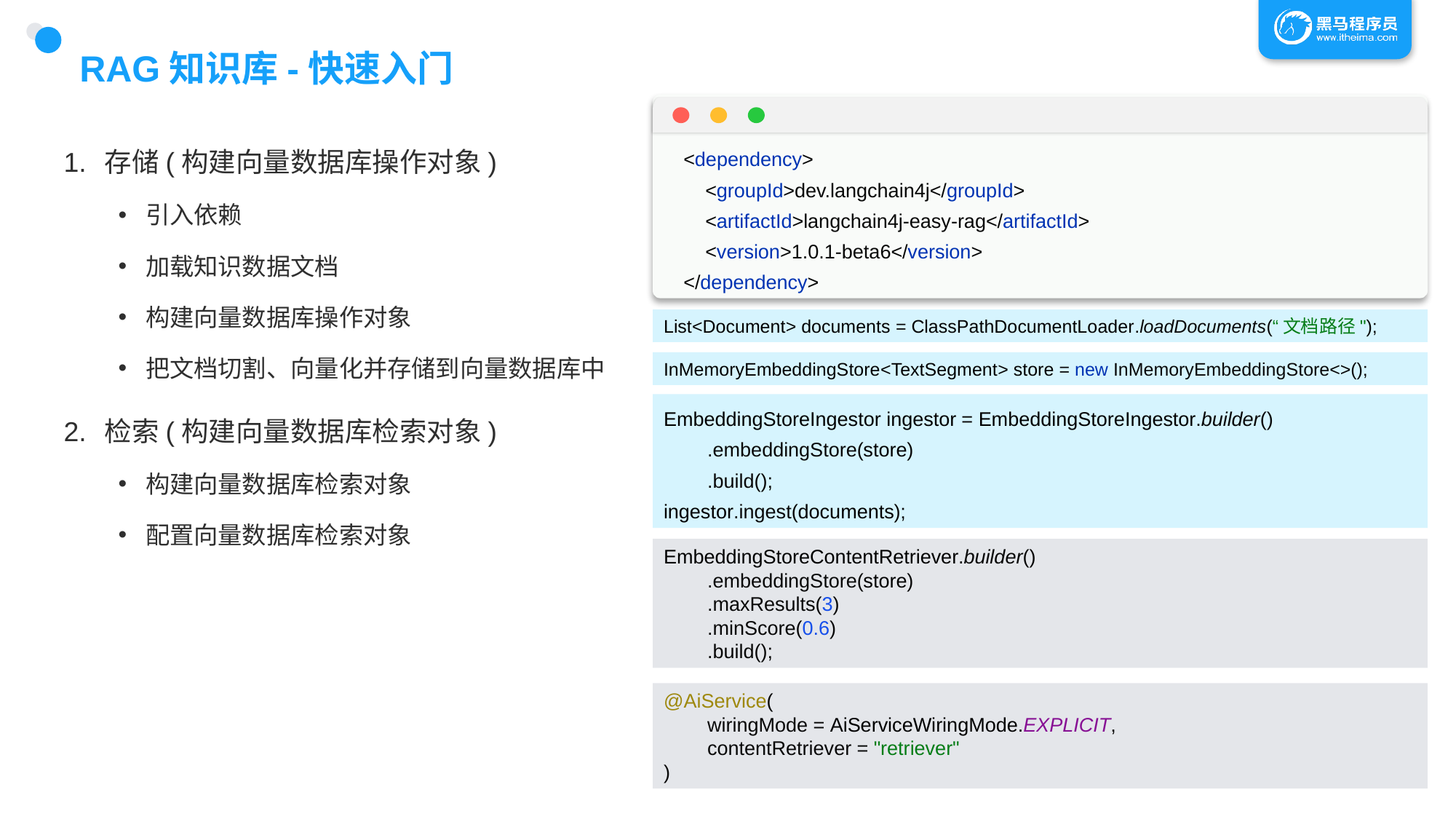

# RAG知识库-快速入门

<dependency>
    <groupId>dev.langchain4j</groupId>
    <artifactId>langchain4j-easy-rag</artifactId>
    <version>1.0.1-beta6</version>
</dependency>
存储(构建向量数据库操作对象)
引入依赖
加载知识数据文档
构建向量数据库操作对象
把文档切割、向量化并存储到向量数据库中
检索(构建向量数据库检索对象)
构建向量数据库检索对象
配置向量数据库检索对象
List<Document> documents = ClassPathDocumentLoader.loadDocuments(“文档路径");
InMemoryEmbeddingStore<TextSegment> store = new InMemoryEmbeddingStore<>();
EmbeddingStoreIngestor ingestor = EmbeddingStoreIngestor.builder()
        .embeddingStore(store)
        .build();
ingestor.ingest(documents);
EmbeddingStoreContentRetriever.builder()
        .embeddingStore(store)
        .maxResults(3)
        .minScore(0.6)
        .build();
@AiService(
        wiringMode = AiServiceWiringMode.EXPLICIT,
        contentRetriever = "retriever"
)